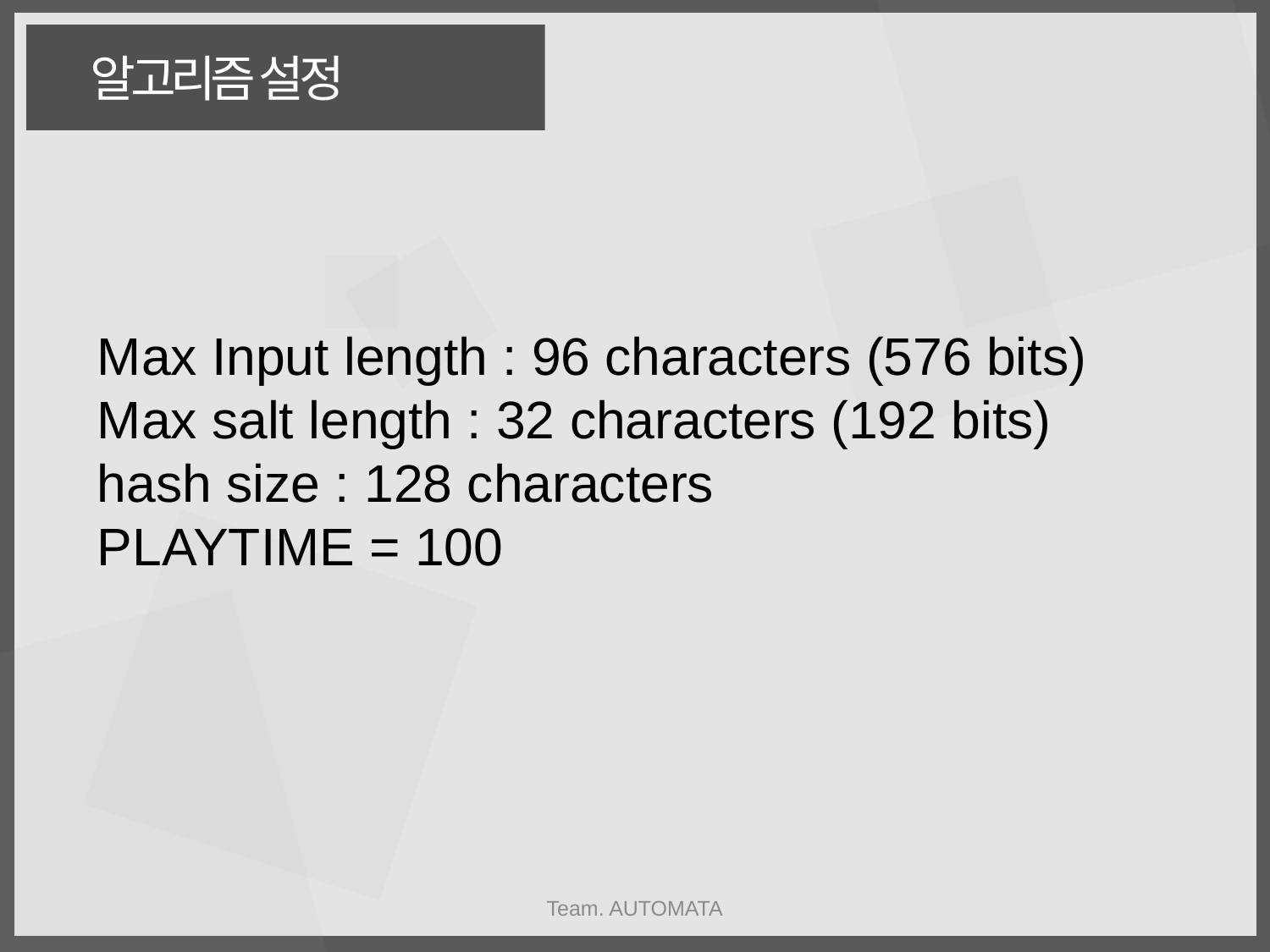

알고리즘 설정
Max Input length : 96 characters (576 bits)
Max salt length : 32 characters (192 bits)
hash size : 128 characters
PLAYTIME = 100
Team. AUTOMATA